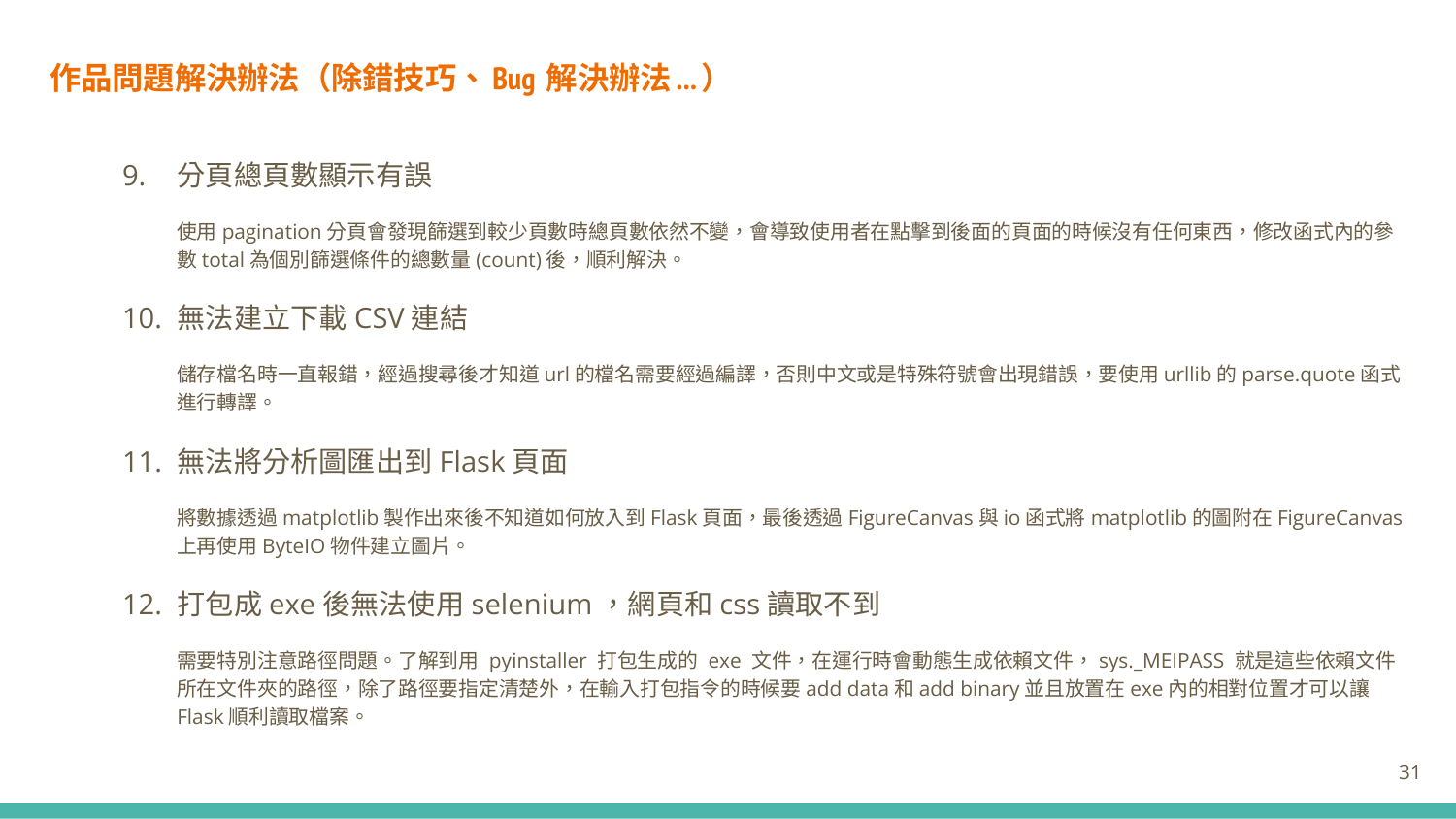

# 作品問題解決辦法（除錯技巧、Bug 解決辦法...）
分頁總頁數顯示有誤
使用pagination分頁會發現篩選到較少頁數時總頁數依然不變，會導致使用者在點擊到後面的頁面的時候沒有任何東西，修改函式內的參數total為個別篩選條件的總數量(count)後，順利解決。
無法建立下載CSV連結
儲存檔名時一直報錯，經過搜尋後才知道url的檔名需要經過編譯，否則中文或是特殊符號會出現錯誤，要使用urllib的parse.quote函式進行轉譯。
無法將分析圖匯出到Flask頁面
將數據透過matplotlib製作出來後不知道如何放入到Flask頁面，最後透過FigureCanvas與io函式將matplotlib的圖附在FigureCanvas上再使用ByteIO物件建立圖片。
打包成exe後無法使用selenium，網頁和css讀取不到
需要特別注意路徑問題。了解到用 pyinstaller 打包生成的 exe 文件，在運行時會動態生成依賴文件，sys._MEIPASS 就是這些依賴文件所在文件夾的路徑，除了路徑要指定清楚外，在輸入打包指令的時候要add data和add binary並且放置在exe內的相對位置才可以讓Flask順利讀取檔案。
31